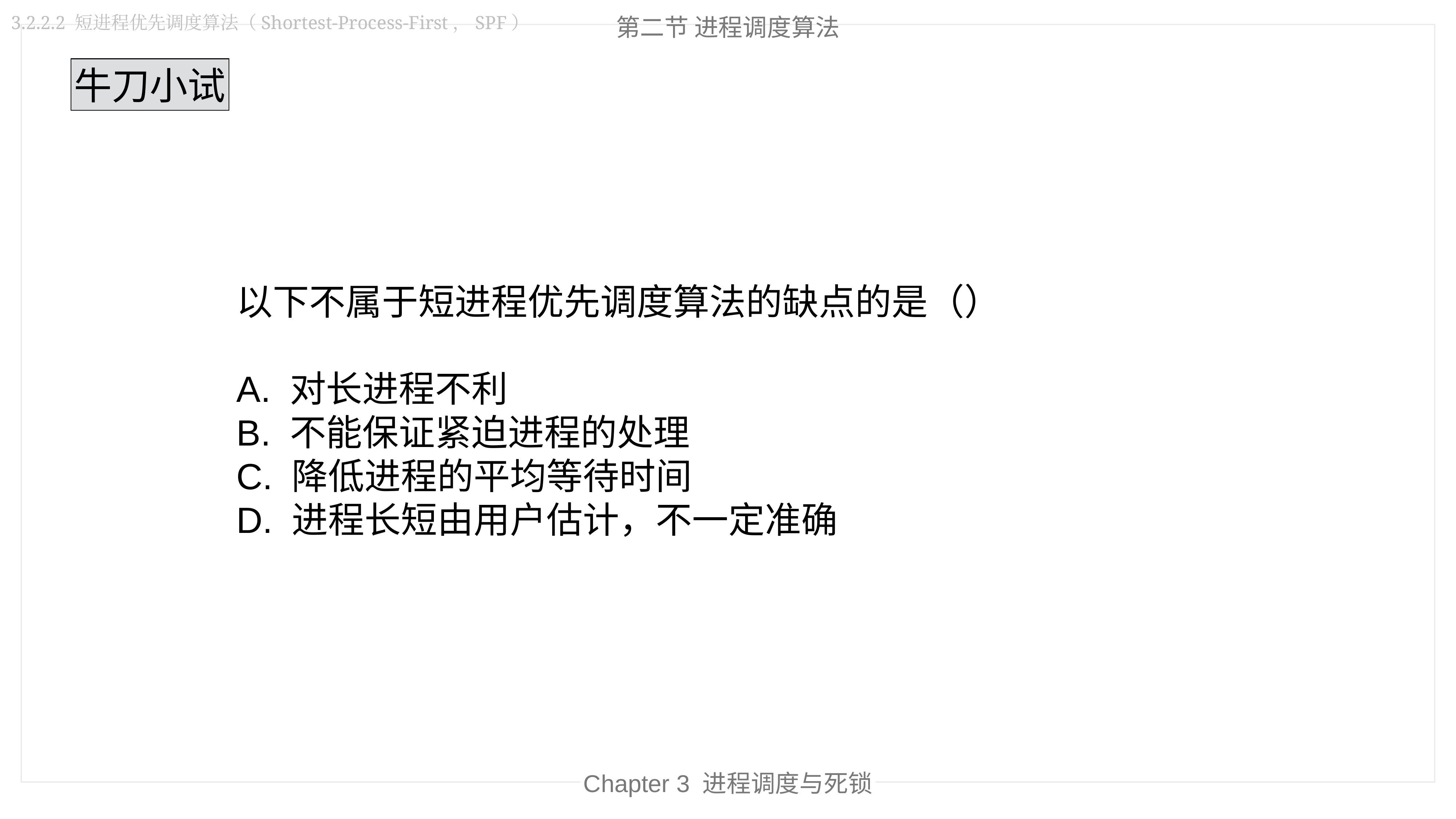

第二节 进程调度算法
3.2.2.2 短进程优先调度算法（Shortest-Process-First，SPF）
牛刀小试
以下不属于短进程优先调度算法的缺点的是（）

A. 对长进程不利
B. 不能保证紧迫进程的处理
C. 降低进程的平均等待时间
D. 进程长短由用户估计，不一定准确
Chapter 3 进程调度与死锁